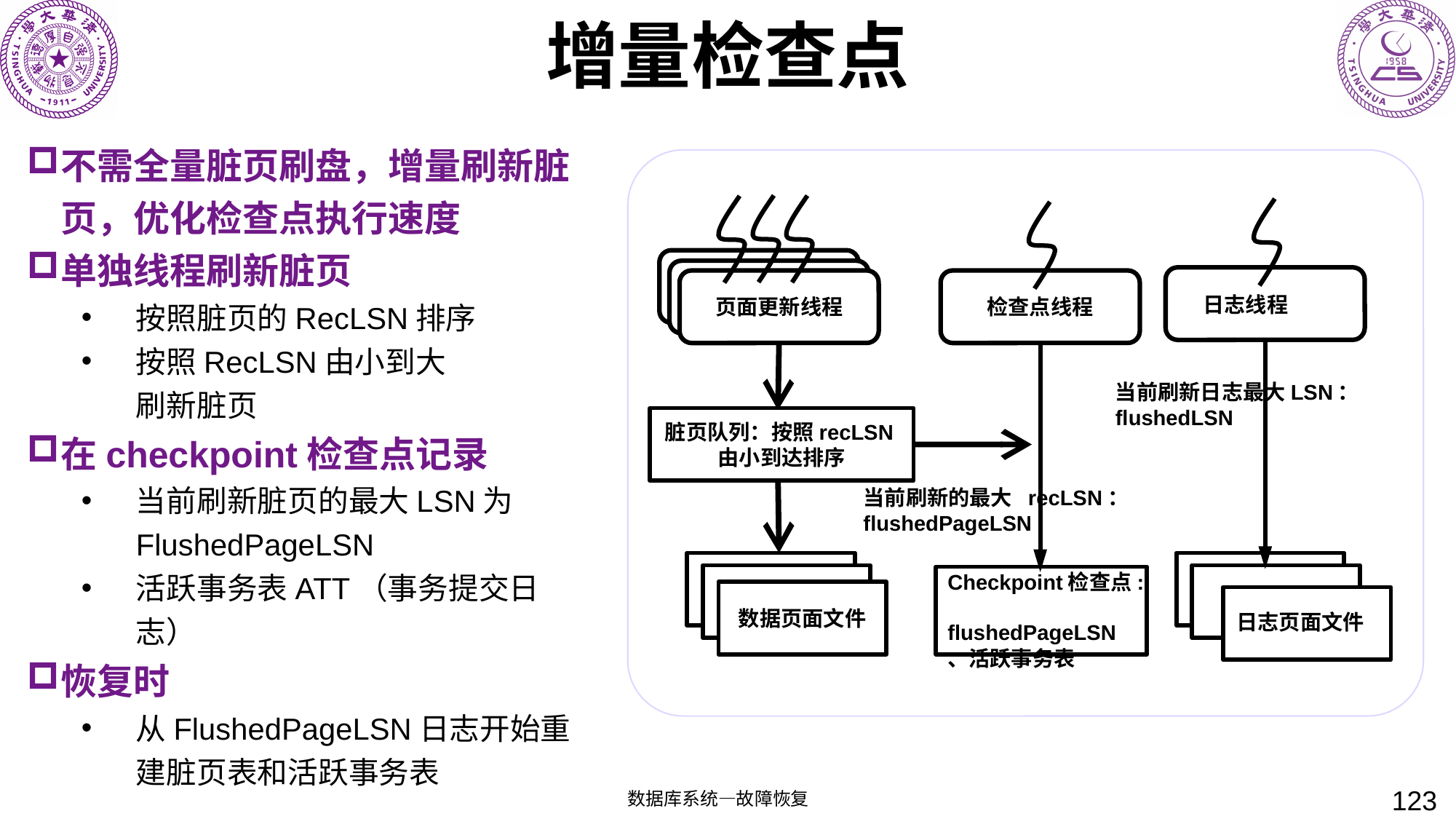

# 增量检查点
不需全量脏页刷盘，增量刷新脏页，优化检查点执行速度
单独线程刷新脏页
按照脏页的RecLSN排序
按照RecLSN由小到大
刷新脏页
在checkpoint检查点记录
当前刷新脏页的最大LSN为FlushedPageLSN
活跃事务表ATT（事务提交日志）
恢复时
从FlushedPageLSN日志开始重建脏页表和活跃事务表

页面更新线程

日志线程
检查点线程
当前刷新日志最大LSN：flushedLSN
脏页队列：按照recLSN由小到达排序
当前刷新的最大 recLSN：flushedPageLSN

Checkpoint检查点: flushedPageLSN、活跃事务表

数据页面文件

日志页面文件
123
数据库系统—故障恢复